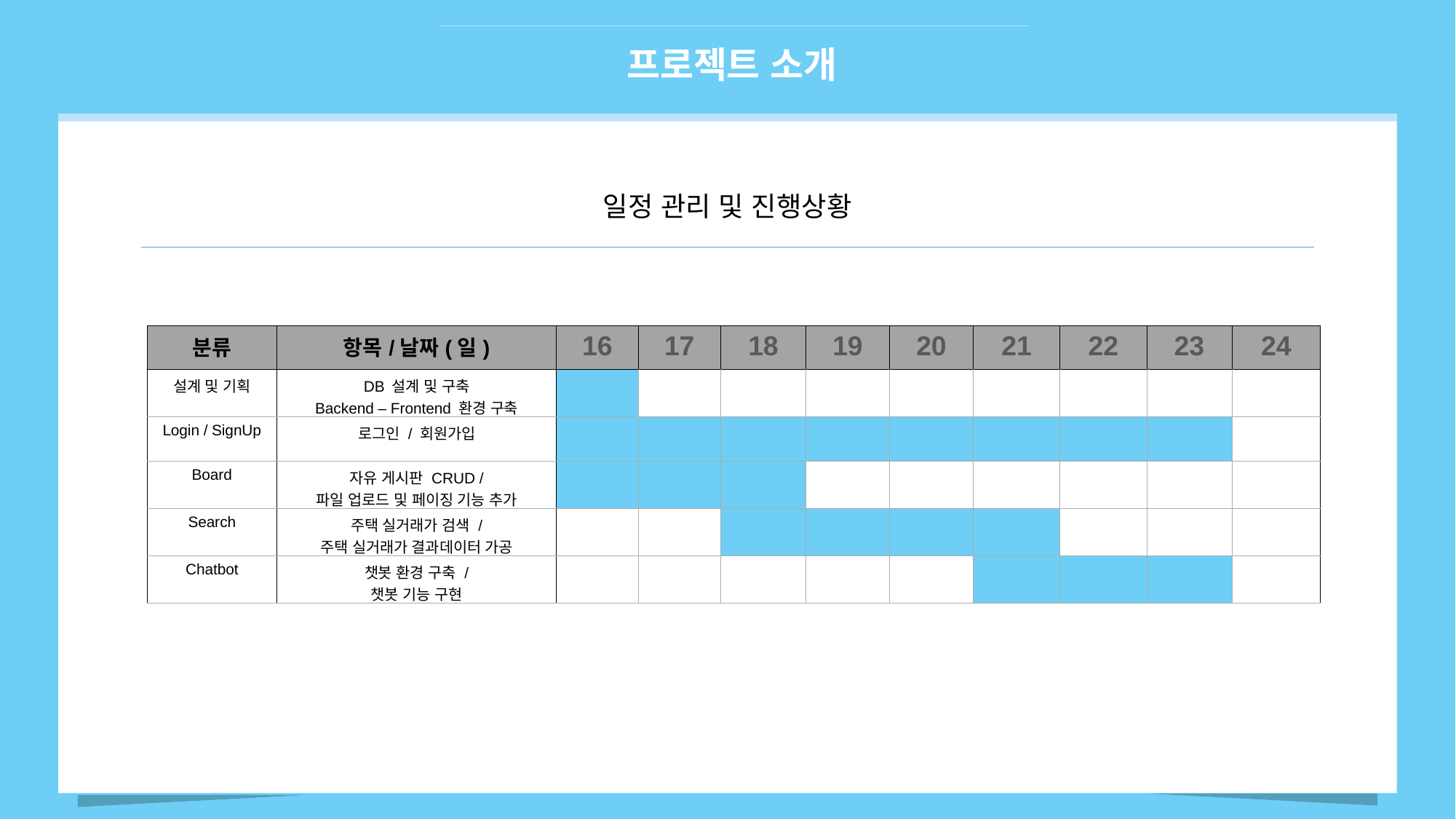

프로젝트 소개

일정 관리 및 진행상황
| 분류 | 항목/날짜(일) | 16 | 17 | 18 | 19 | 20 | 21 | 22 | 23 | 24 |
| --- | --- | --- | --- | --- | --- | --- | --- | --- | --- | --- |
| 설계 및 기획 | DB 설계 및 구축 Backend – Frontend 환경 구축 |  |  |  |  |  |  |  |  |  |
| Login / SignUp | 로그인 / 회원가입 |  |  |  |  |  |  |  |  |  |
| Board | 자유 게시판 CRUD / 파일 업로드 및 페이징 기능 추가 |  |  |  |  |  |  |  |  |  |
| Search | 주택 실거래가 검색 / 주택 실거래가 결과데이터 가공 |  |  |  |  |  |  |  |  |  |
| Chatbot | 챗봇 환경 구축 / 챗봇 기능 구현 |  |  |  |  |  |  |  |  |  |